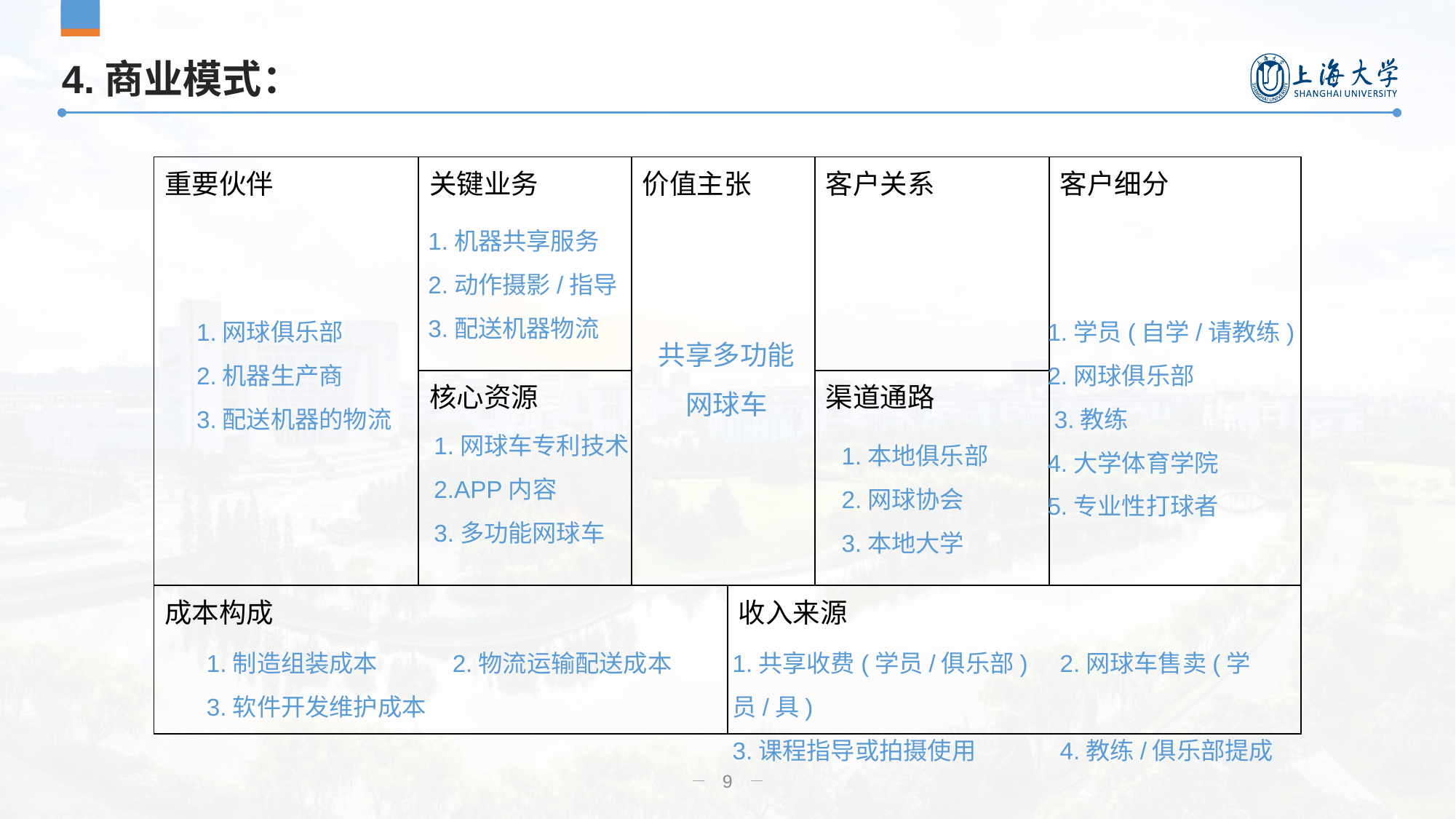

# 4.商业模式：
| 重要伙伴 | 关键业务 | 价值主张 |  | 客户关系 | 客户细分 |
| --- | --- | --- | --- | --- | --- |
|  | 核心资源 |  |  | 渠道通路 |  |
| 成本构成 |  |  | 收入来源 |  |  |
1.机器共享服务
2.动作摄影/指导
3.配送机器物流
1.网球俱乐部
2.机器生产商
3.配送机器的物流
1.学员(自学/请教练)
2.网球俱乐部
 3.教练
4.大学体育学院
5.专业性打球者
共享多功能
网球车
1.网球车专利技术
2.APP内容
3.多功能网球车
1.本地俱乐部
2.网球协会
3.本地大学
1.制造组装成本	    2.物流运输配送成本
3.软件开发维护成本
1.共享收费(学员/俱乐部)	2.网球车售卖(学员/具)
3.课程指导或拍摄使用	4.教练/俱乐部提成
9